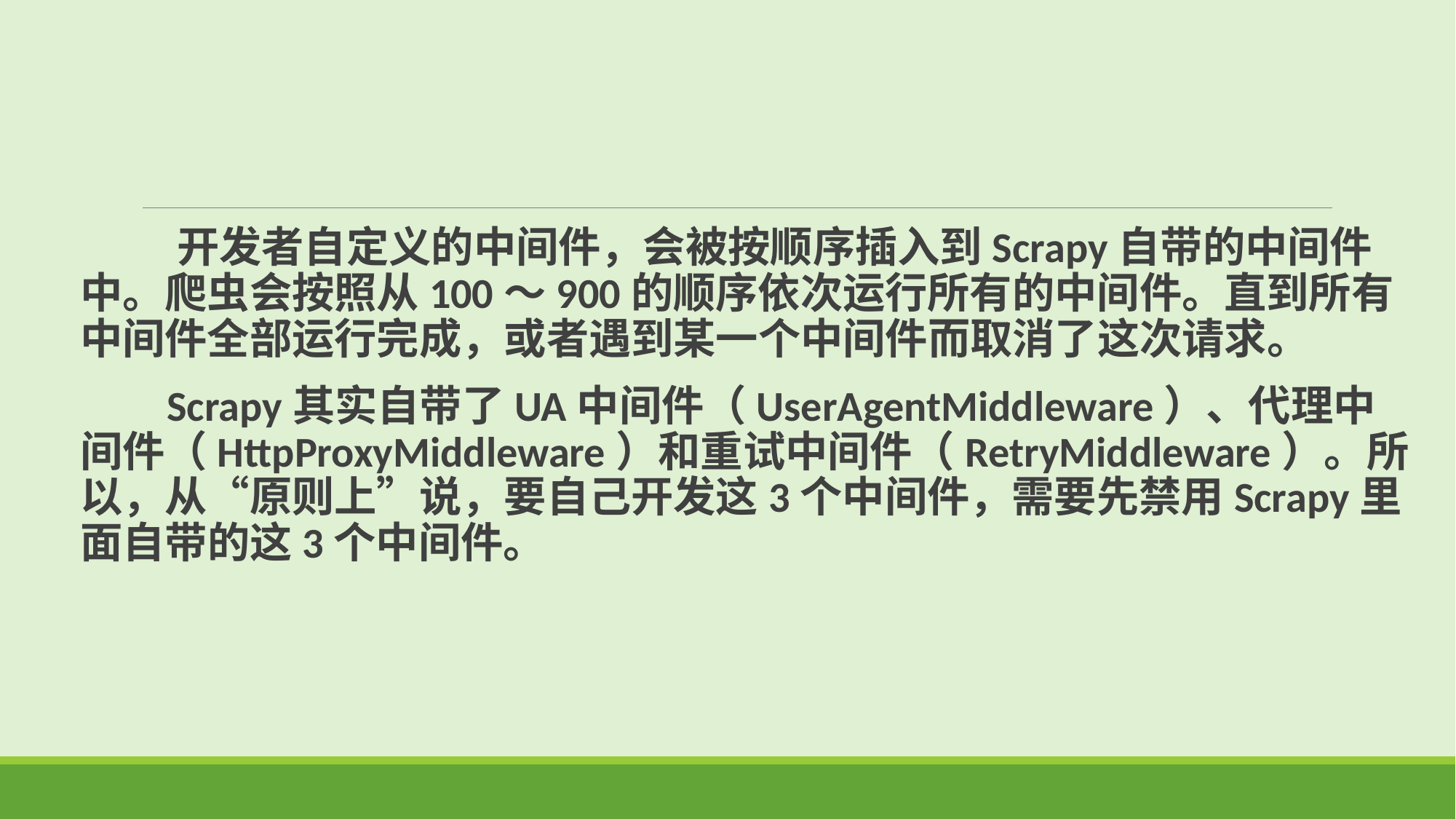

开发者自定义的中间件，会被按顺序插入到Scrapy自带的中间件中。爬虫会按照从100～900的顺序依次运行所有的中间件。直到所有中间件全部运行完成，或者遇到某一个中间件而取消了这次请求。
         Scrapy其实自带了UA中间件（UserAgentMiddleware）、代理中间件（HttpProxyMiddleware）和重试中间件（RetryMiddleware）。所以，从“原则上”说，要自己开发这3个中间件，需要先禁用Scrapy里面自带的这3个中间件。